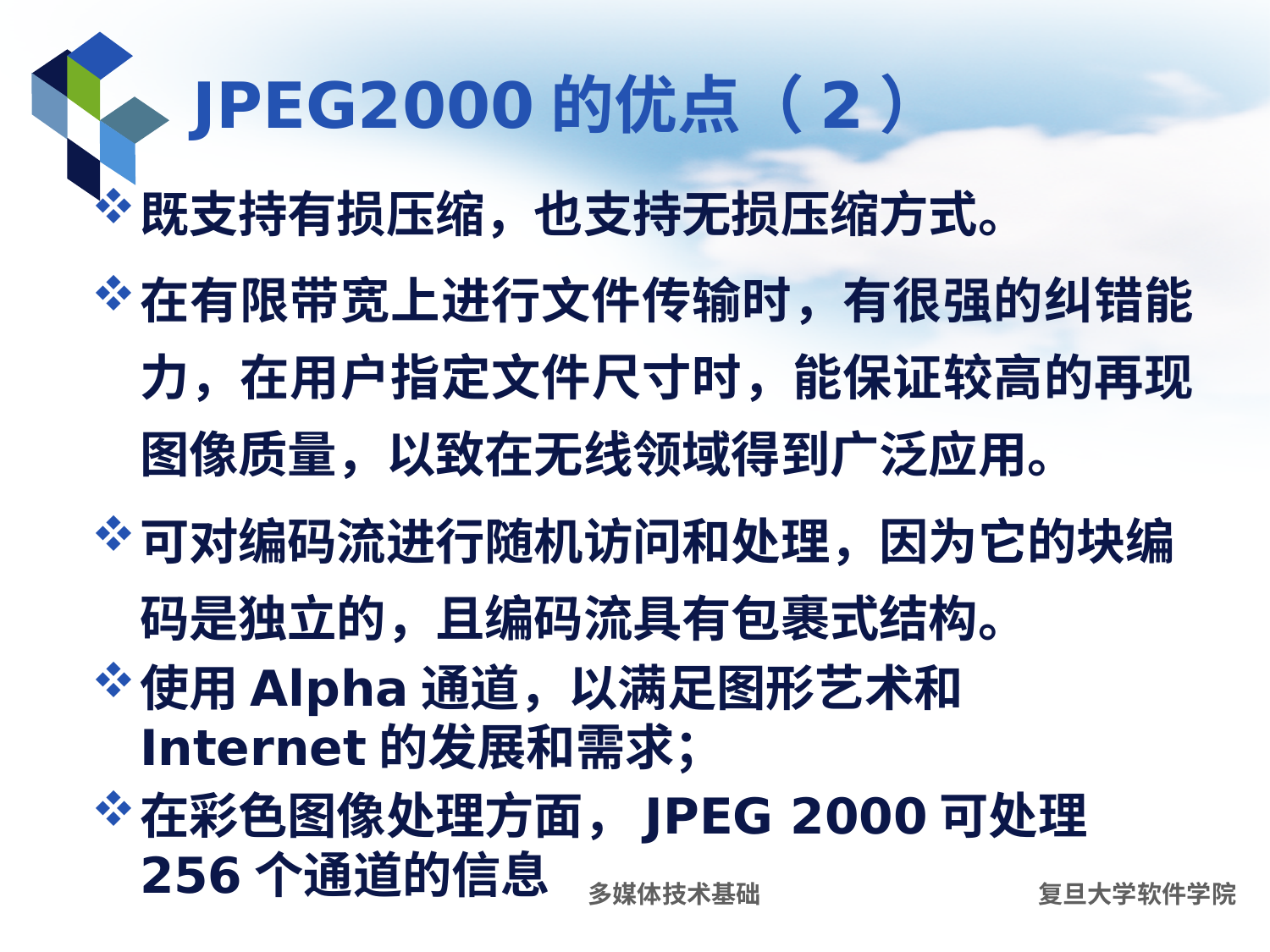

# JPEG2000的优点（2）
既支持有损压缩，也支持无损压缩方式。
在有限带宽上进行文件传输时，有很强的纠错能力，在用户指定文件尺寸时，能保证较高的再现图像质量，以致在无线领域得到广泛应用。
可对编码流进行随机访问和处理，因为它的块编码是独立的，且编码流具有包裹式结构。
使用Alpha通道，以满足图形艺术和Internet的发展和需求；
在彩色图像处理方面，JPEG 2000可处理256个通道的信息

多媒体技术基础